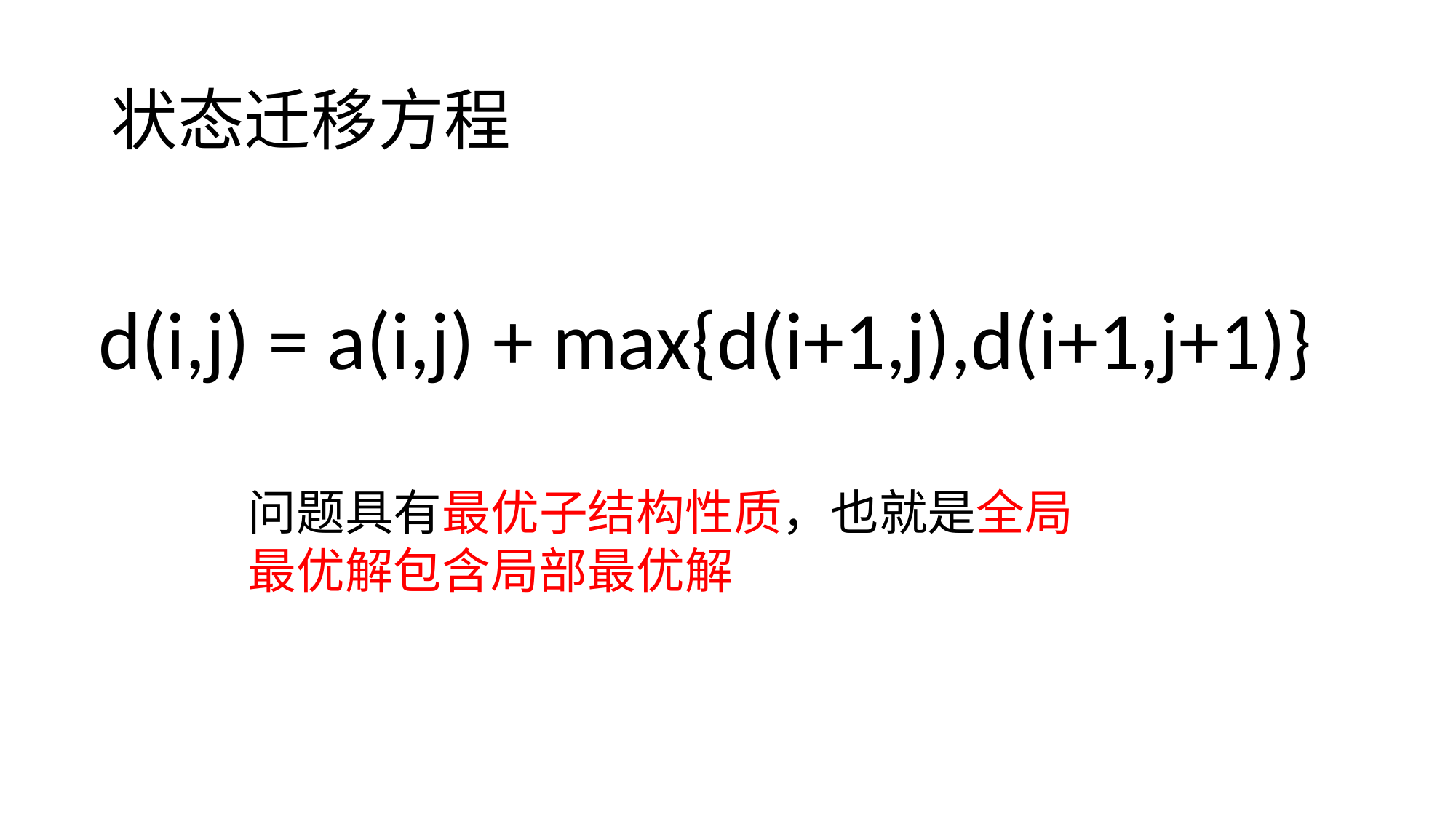

# 状态迁移方程
d(i,j) = a(i,j) + max{d(i+1,j),d(i+1,j+1)}
问题具有最优子结构性质，也就是全局最优解包含局部最优解